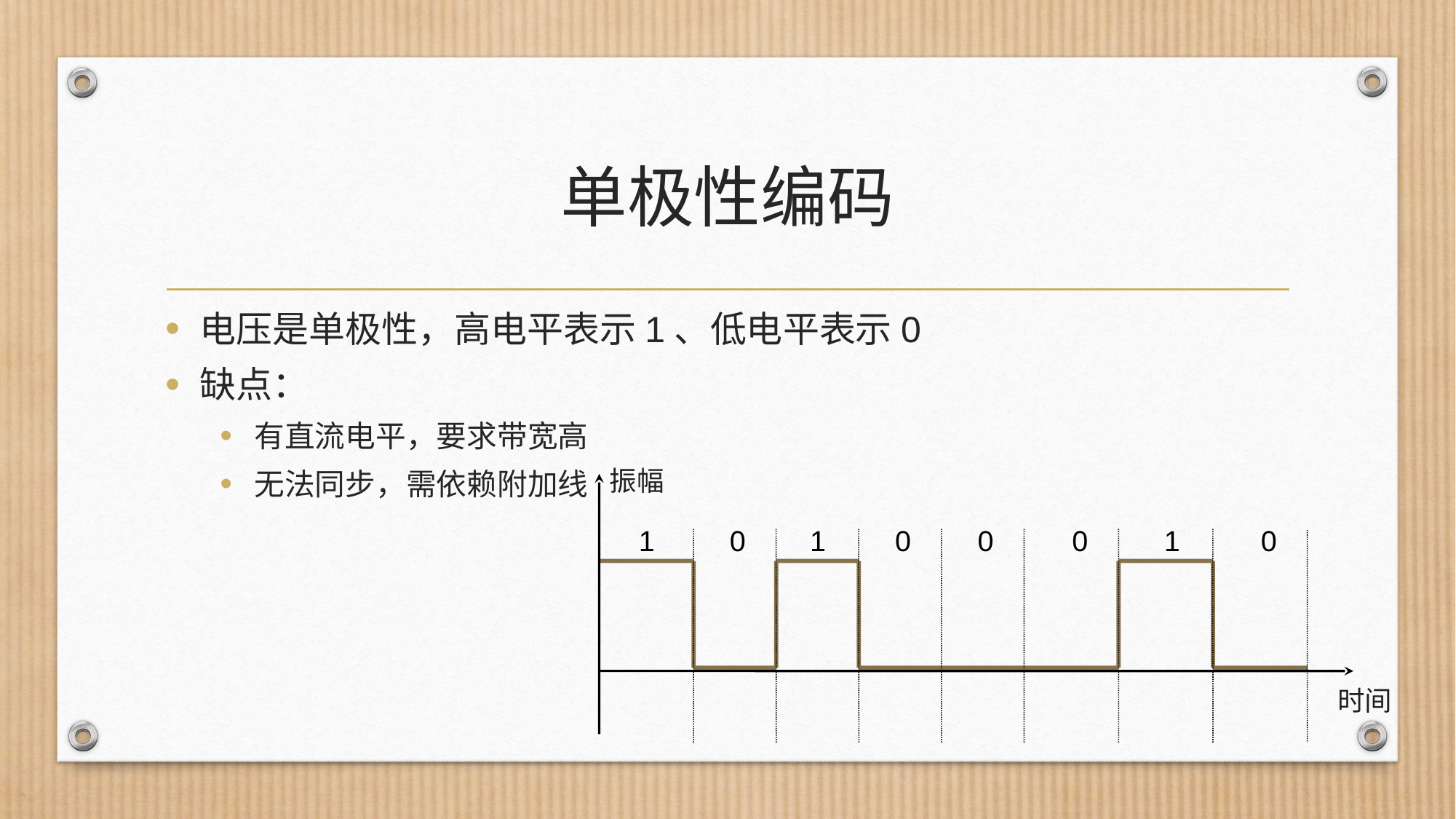

# 单极性编码
电压是单极性，高电平表示1、低电平表示0
缺点：
有直流电平，要求带宽高
无法同步，需依赖附加线

振幅

时间
1
0
1
0
0
0
1
0